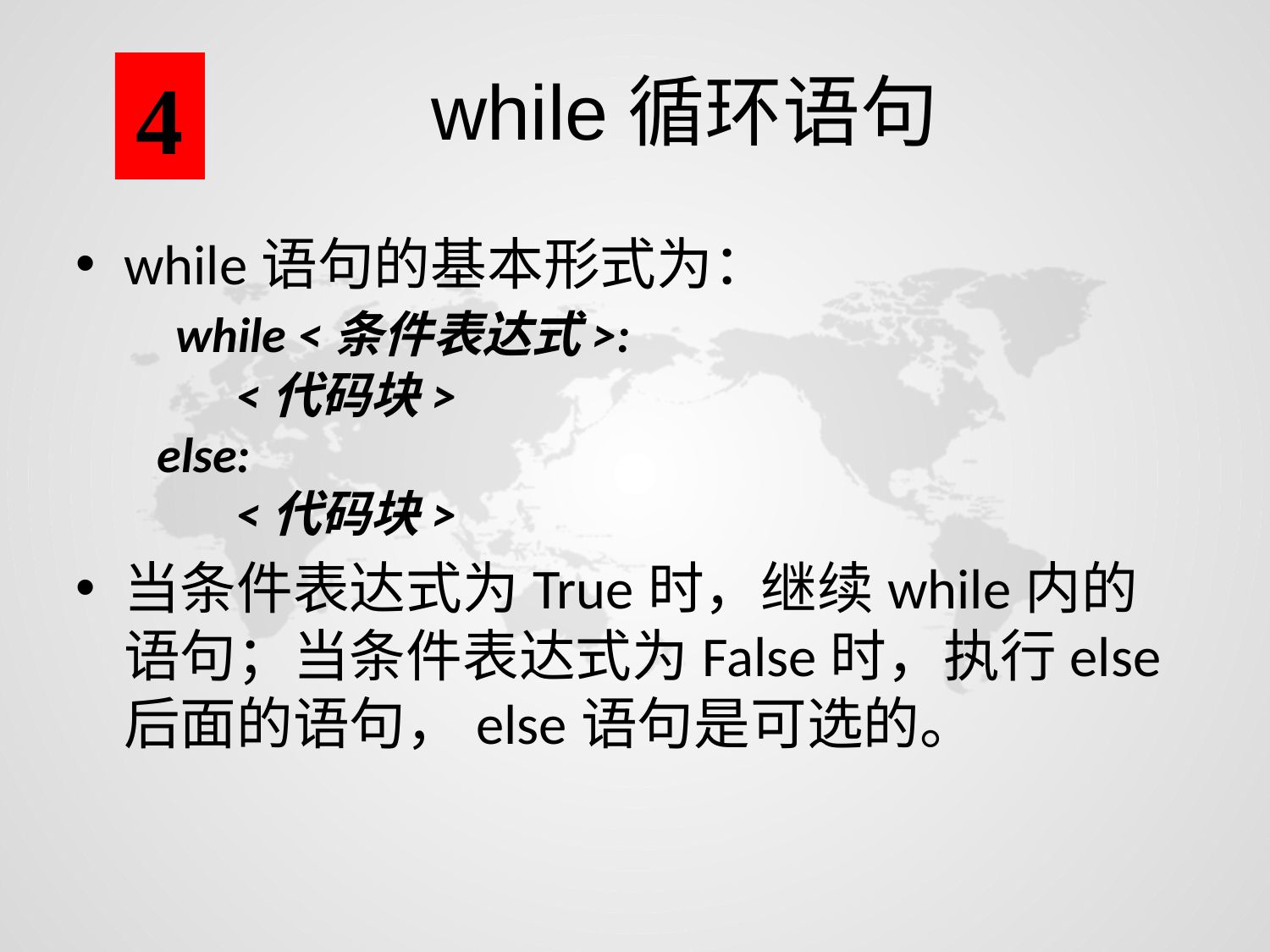

4
# while循环语句
while语句的基本形式为：
   while <条件表达式>:
          <代码块>
   else:
          <代码块>
当条件表达式为True时，继续while内的语句；当条件表达式为False时，执行else后面的语句，else语句是可选的。